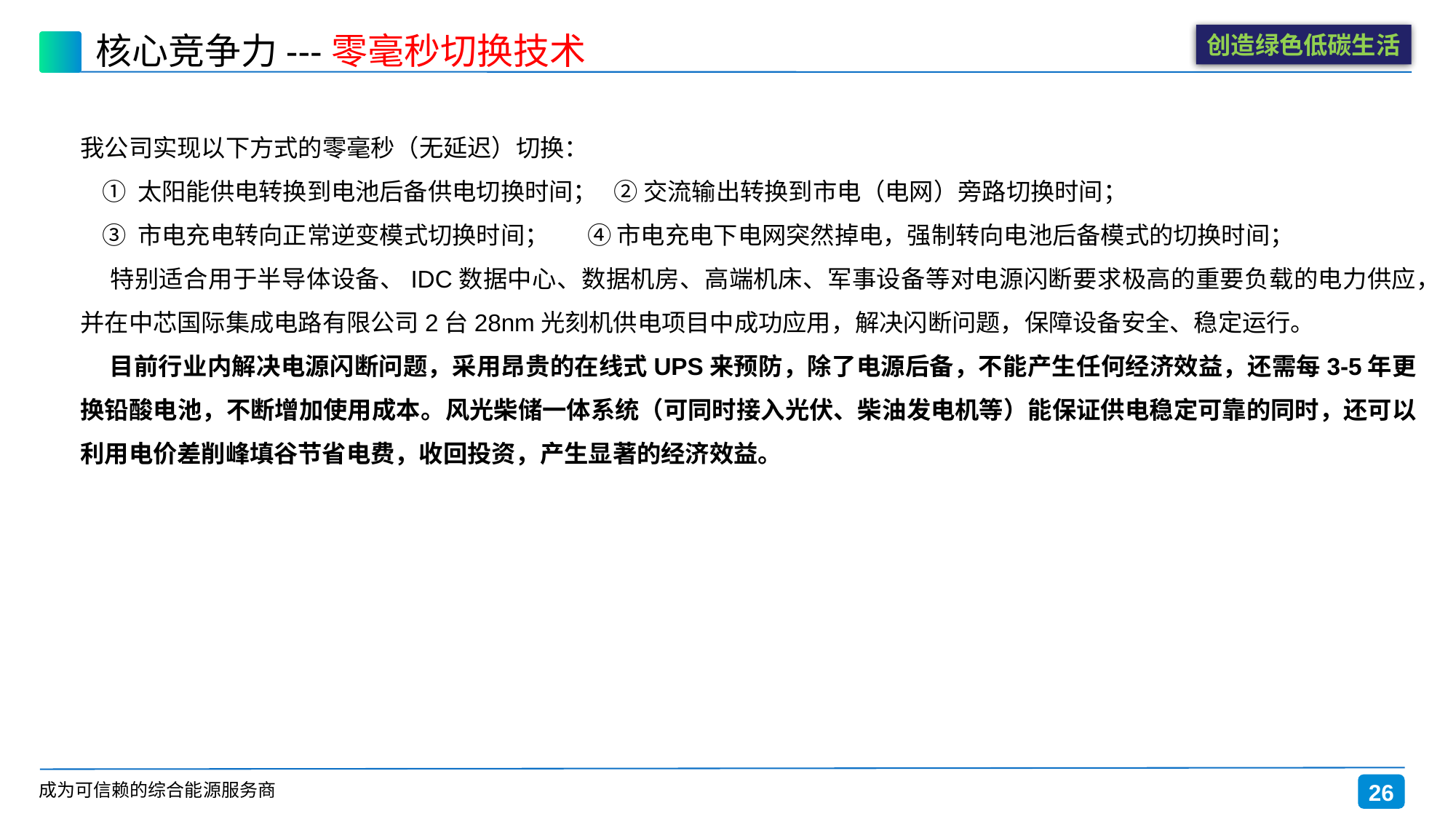

# 核心竞争力---零毫秒切换技术
我公司实现以下方式的零毫秒（无延迟）切换：
    ① 太阳能供电转换到电池后备供电切换时间；   ② 交流输出转换到市电（电网）旁路切换时间；
    ③ 市电充电转向正常逆变模式切换时间；       ④ 市电充电下电网突然掉电，强制转向电池后备模式的切换时间；
    特别适合用于半导体设备、IDC数据中心、数据机房、高端机床、军事设备等对电源闪断要求极高的重要负载的电力供应，并在中芯国际集成电路有限公司2台28nm光刻机供电项目中成功应用，解决闪断问题，保障设备安全、稳定运行。
    目前行业内解决电源闪断问题，采用昂贵的在线式UPS来预防，除了电源后备，不能产生任何经济效益，还需每3-5年更换铅酸电池，不断增加使用成本。风光柴储一体系统（可同时接入光伏、柴油发电机等）能保证供电稳定可靠的同时，还可以利用电价差削峰填谷节省电费，收回投资，产生显著的经济效益。